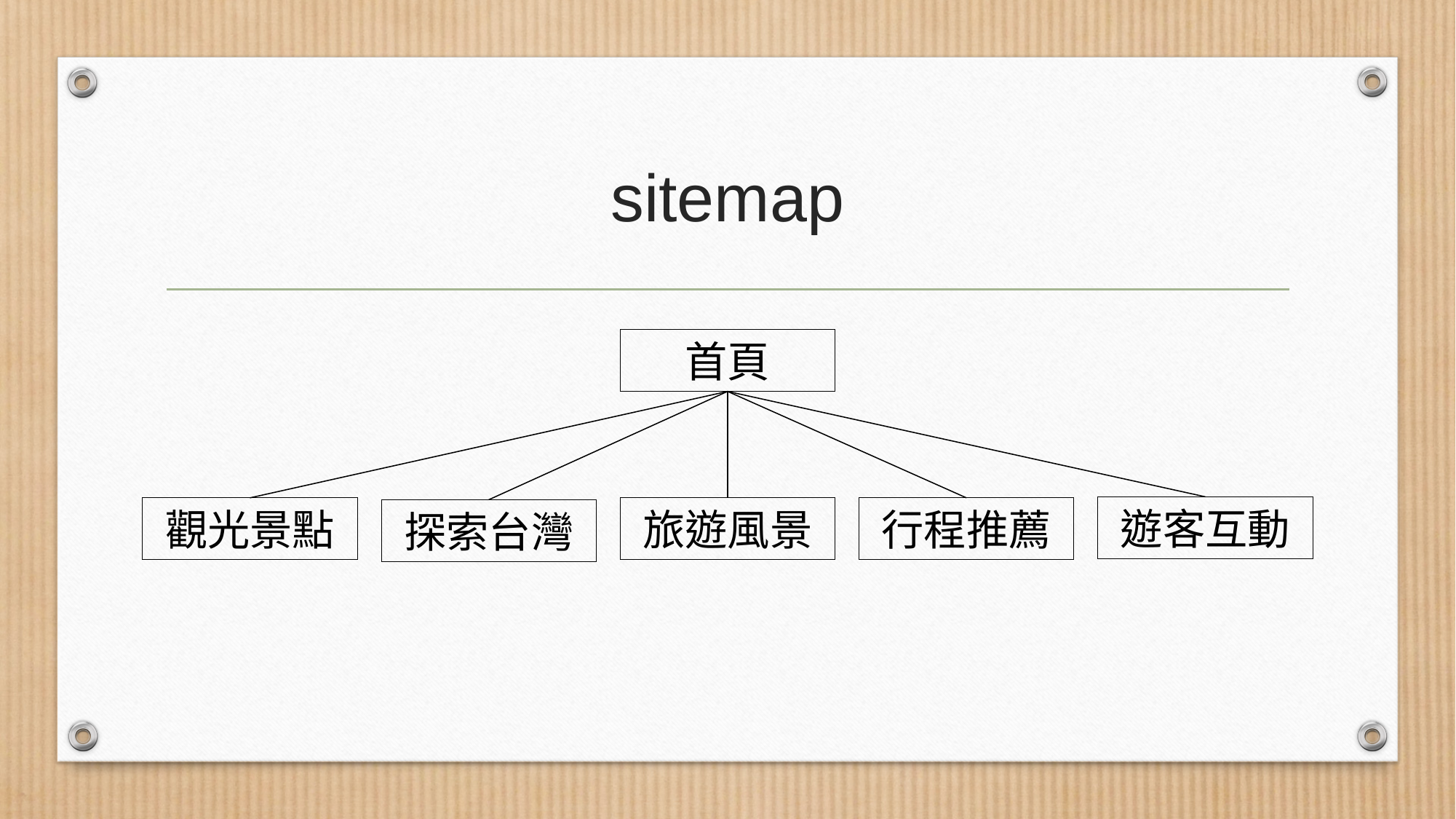

# sitemap
首頁
遊客互動
觀光景點
旅遊風景
行程推薦
探索台灣